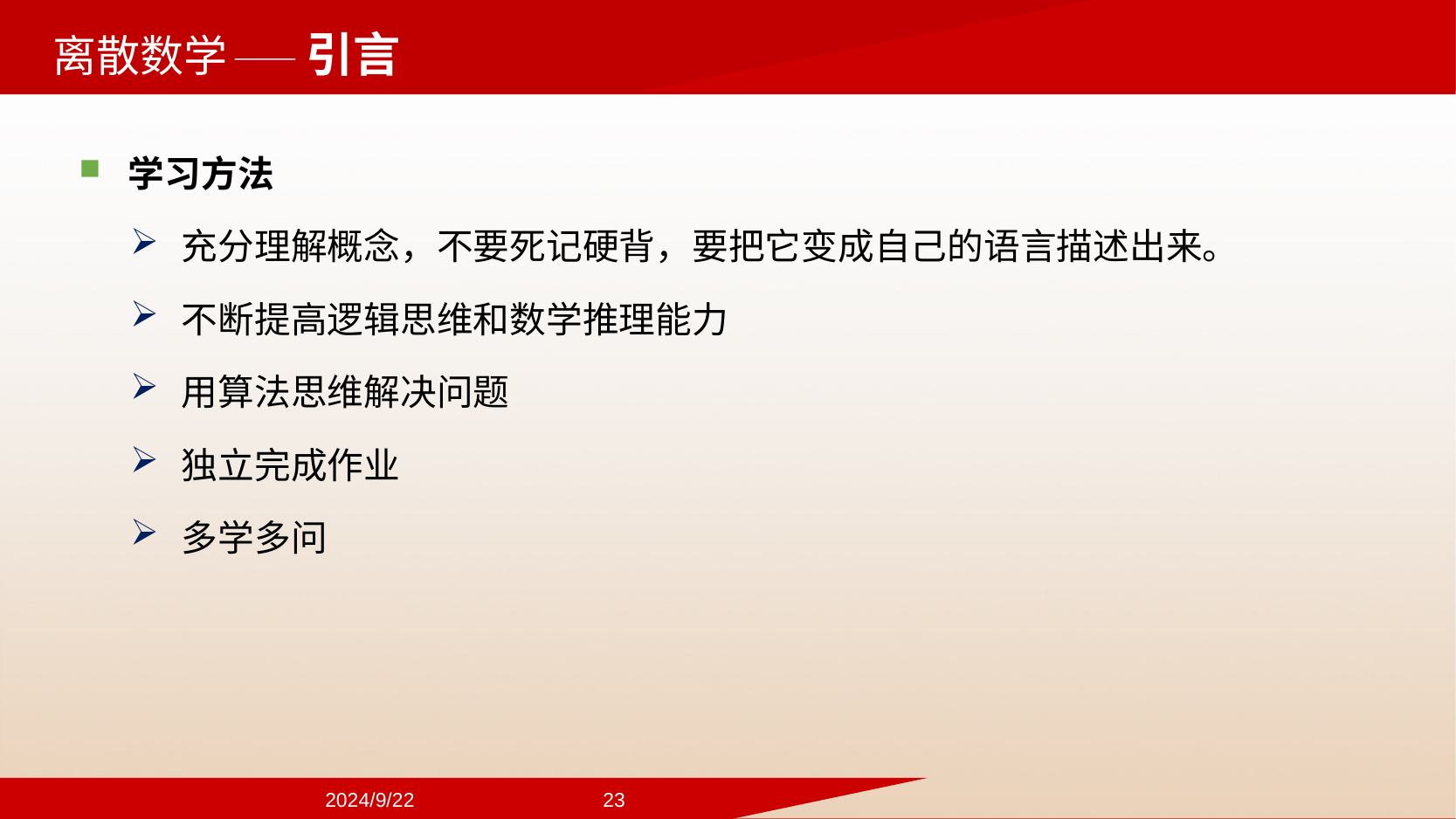

——引言
学习方法
充分理解概念，不要死记硬背，要把它变成自己的语言描述出来。
不断提高逻辑思维和数学推理能力
用算法思维解决问题
独立完成作业
多学多问
2024/9/22
23